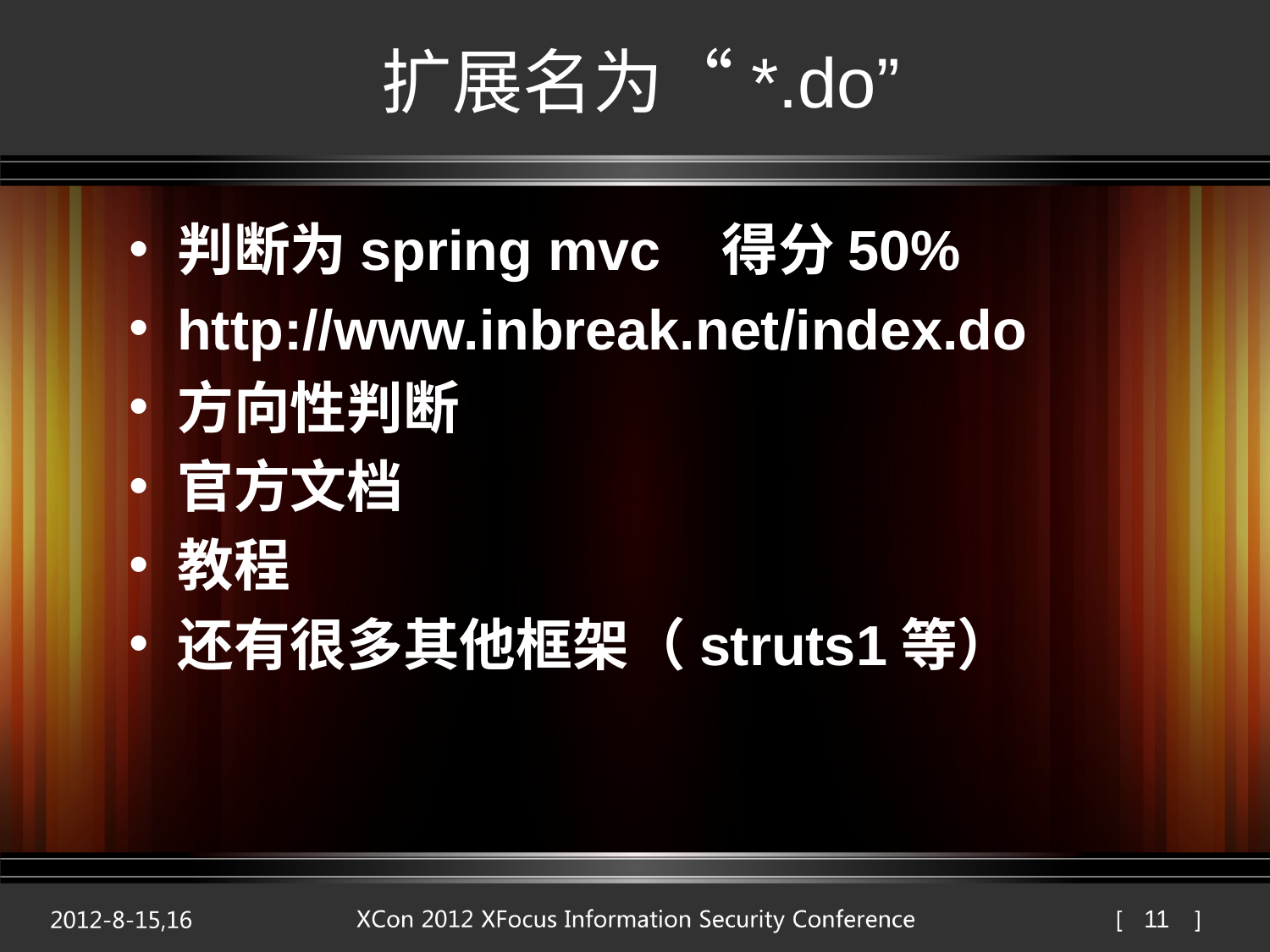

# 扩展名为“*.do”
判断为spring mvc   得分50%
http://www.inbreak.net/index.do
方向性判断
官方文档
教程
还有很多其他框架（struts1等）
11